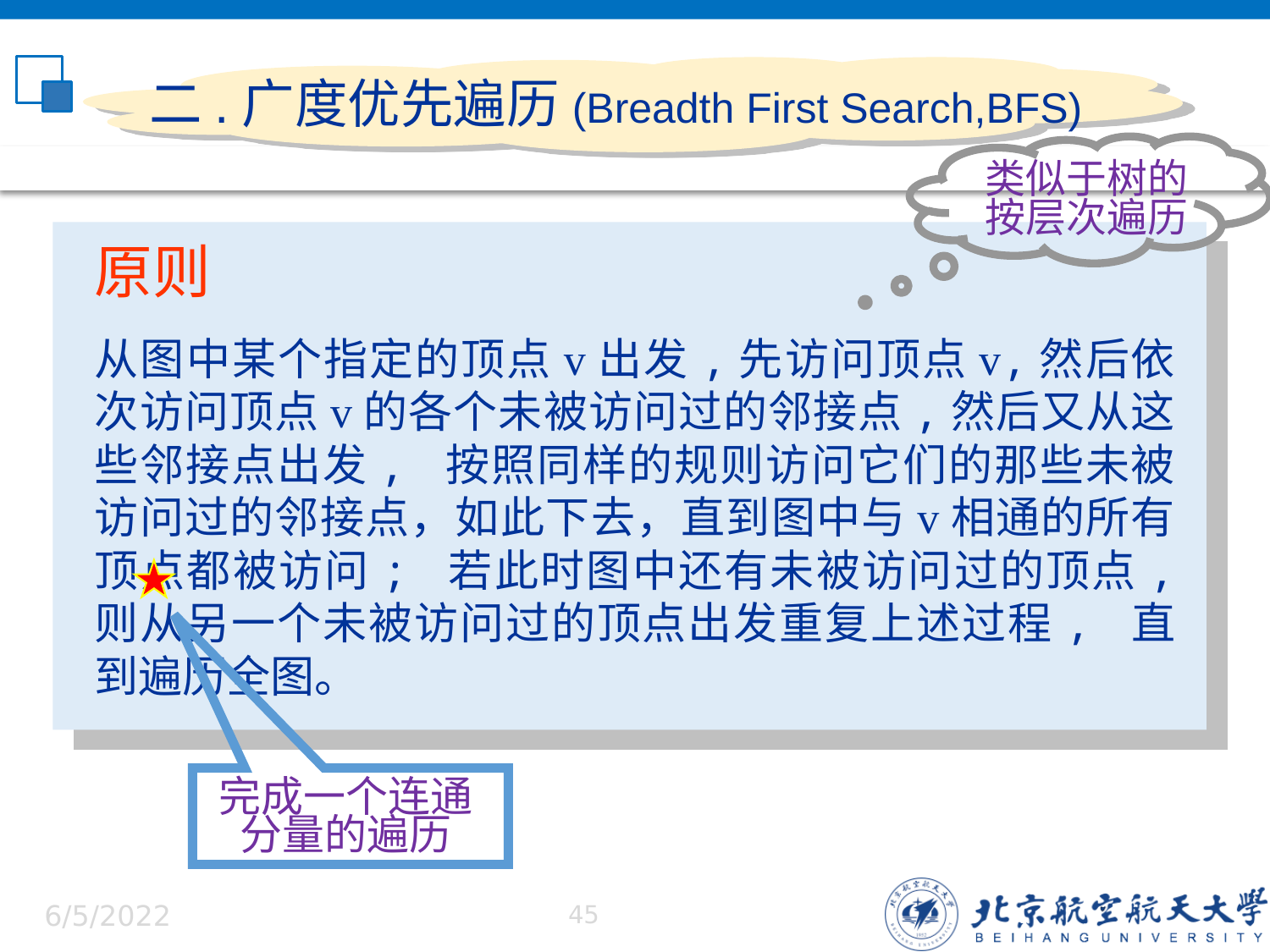

二.广度优先遍历(Breadth First Search,BFS)

类似于树的
按层次遍历

原则
从图中某个指定的顶点v出发,先访问顶点v,然后依次访问顶点v的各个未被访问过的邻接点,然后又从这些邻接点出发, 按照同样的规则访问它们的那些未被访问过的邻接点，如此下去，直到图中与v相通的所有顶点都被访问; 若此时图中还有未被访问过的顶点, 则从另一个未被访问过的顶点出发重复上述过程, 直到遍历全图。

完成一个连通
分量的遍历
6/5/2022
45